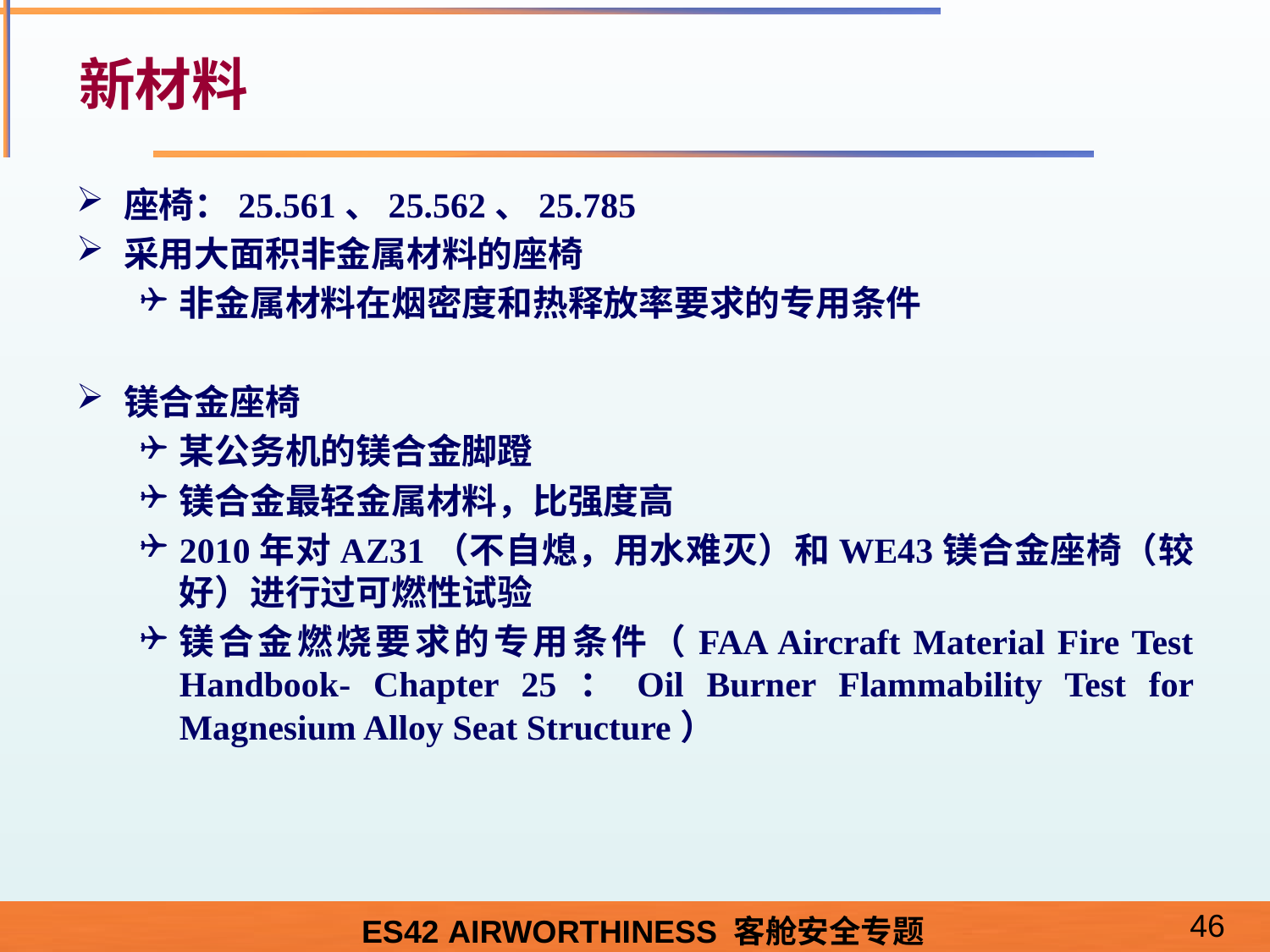

# 新材料
座椅：25.561、25.562、25.785
采用大面积非金属材料的座椅
非金属材料在烟密度和热释放率要求的专用条件

镁合金座椅
某公务机的镁合金脚蹬
镁合金最轻金属材料，比强度高
2010年对AZ31（不自熄，用水难灭）和WE43镁合金座椅（较好）进行过可燃性试验
镁合金燃烧要求的专用条件（FAA Aircraft Material Fire Test Handbook- Chapter 25：Oil Burner Flammability Test for Magnesium Alloy Seat Structure）